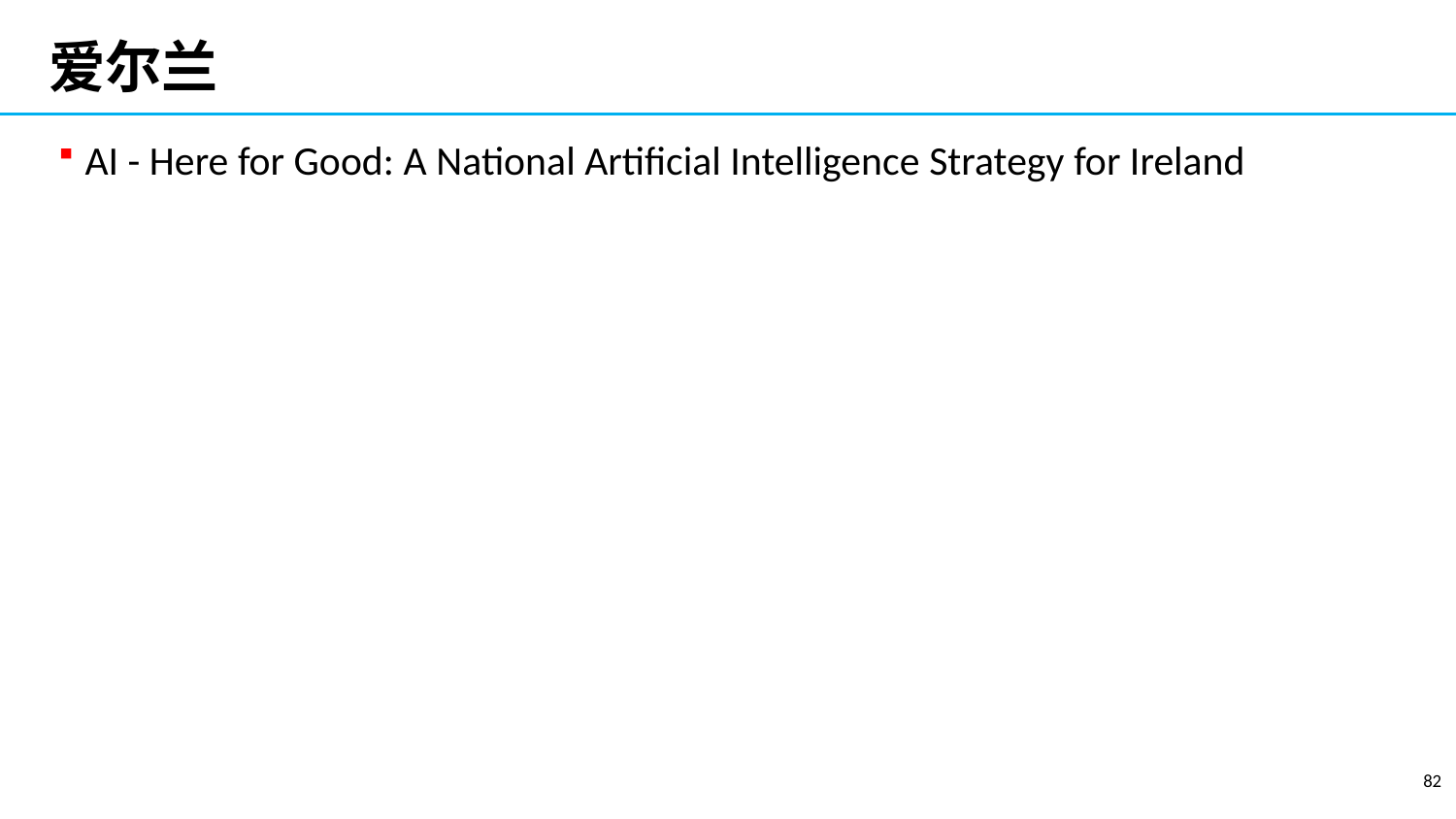

# 爱尔兰

AI - Here for Good: A National Artificial Intelligence Strategy for Ireland
82